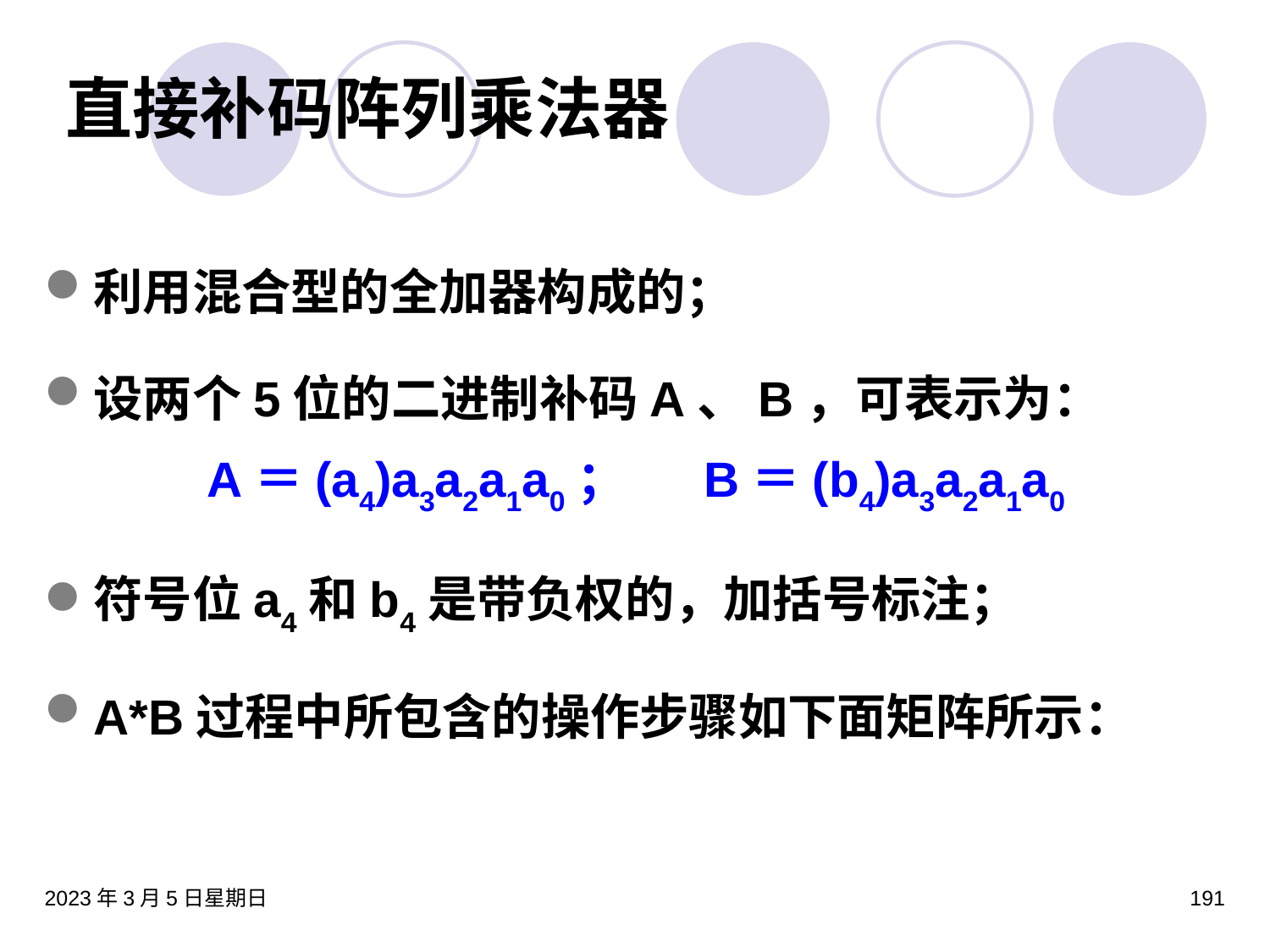

# 直接补码阵列乘法器
利用混合型的全加器构成的；
设两个5位的二进制补码A、B，可表示为：
	A＝(a4)a3a2a1a0 	； 	B＝(b4)a3a2a1a0
符号位a4和b4是带负权的，加括号标注；
A*B过程中所包含的操作步骤如下面矩阵所示：
2023年3月5日星期日
191